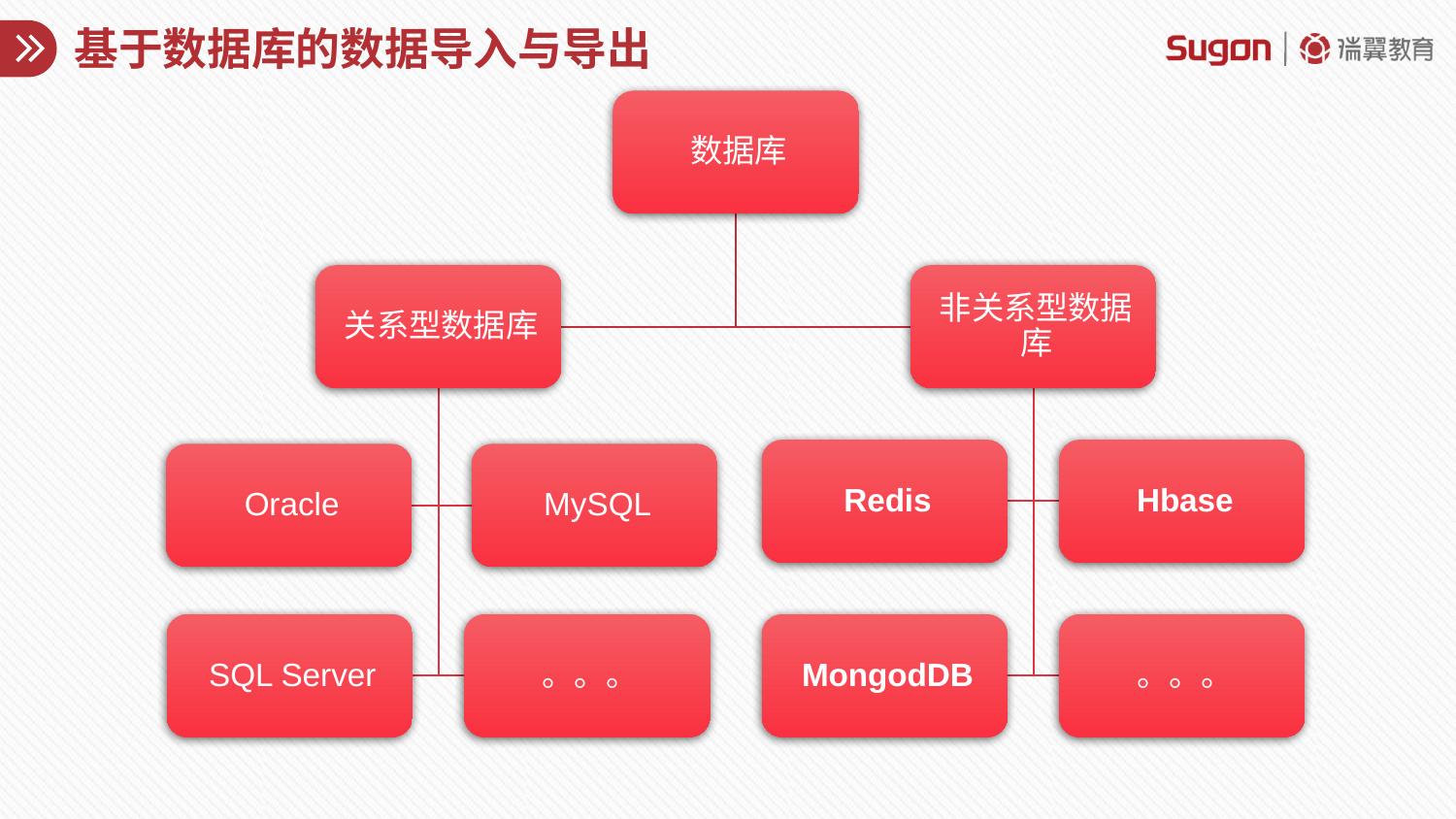

# 基于数据库的数据导入与导出
数据库
关系型数据库
Oracle
MySQL
SQL Server
。。。
非关系型数据库
Redis
Hbase
MongodDB
。。。